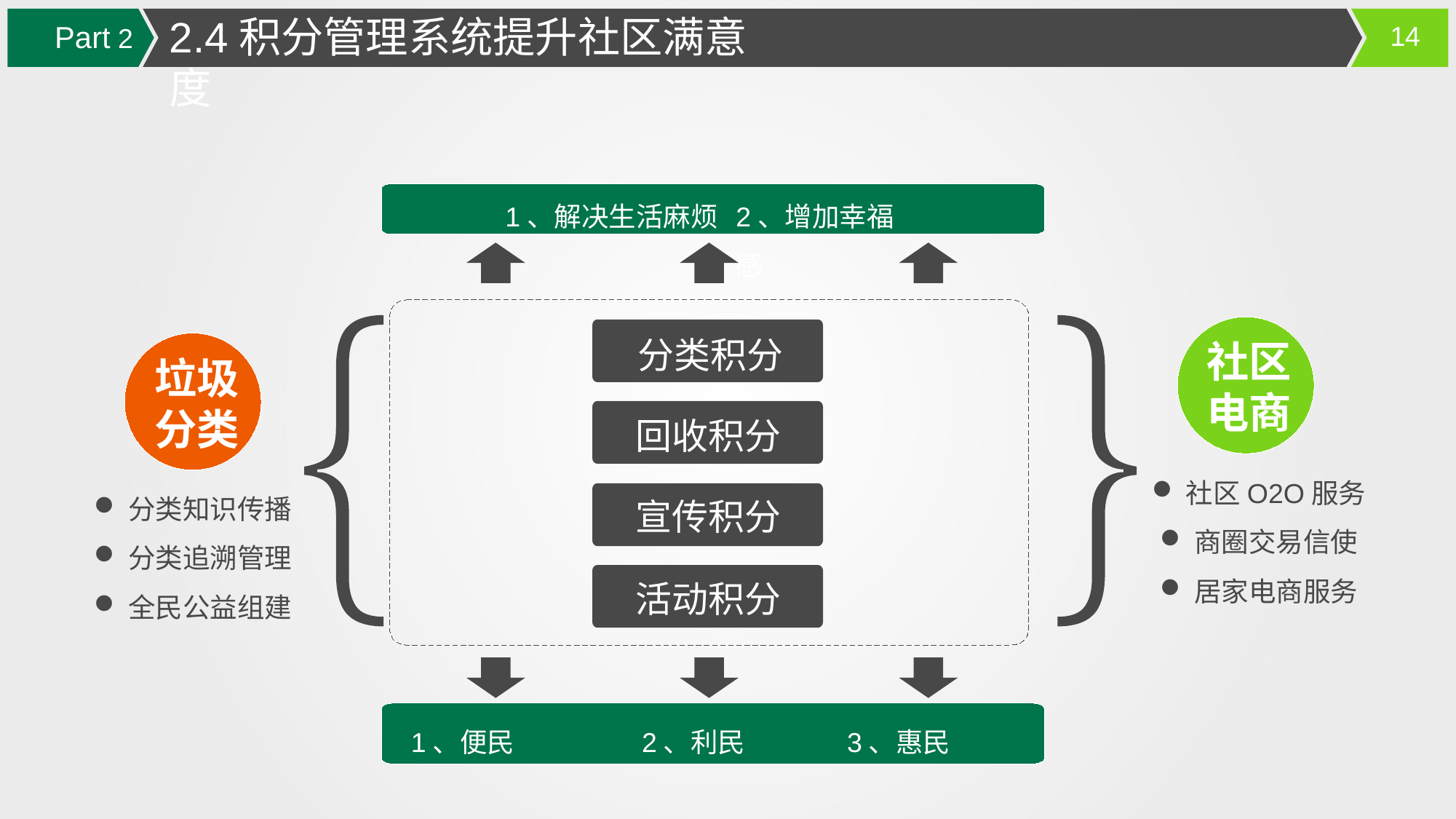

2.4积分管理系统提升社区满意度
Part 2
1、解决生活麻烦
2、增加幸福感

分类积分
社区
电商

垃圾
分类

回收积分
社区O2O服务
商圈交易信使
居家电商服务

分类知识传播
分类追溯管理
全民公益组建

宣传积分

活动积分

1、便民
2、利民
3、惠民